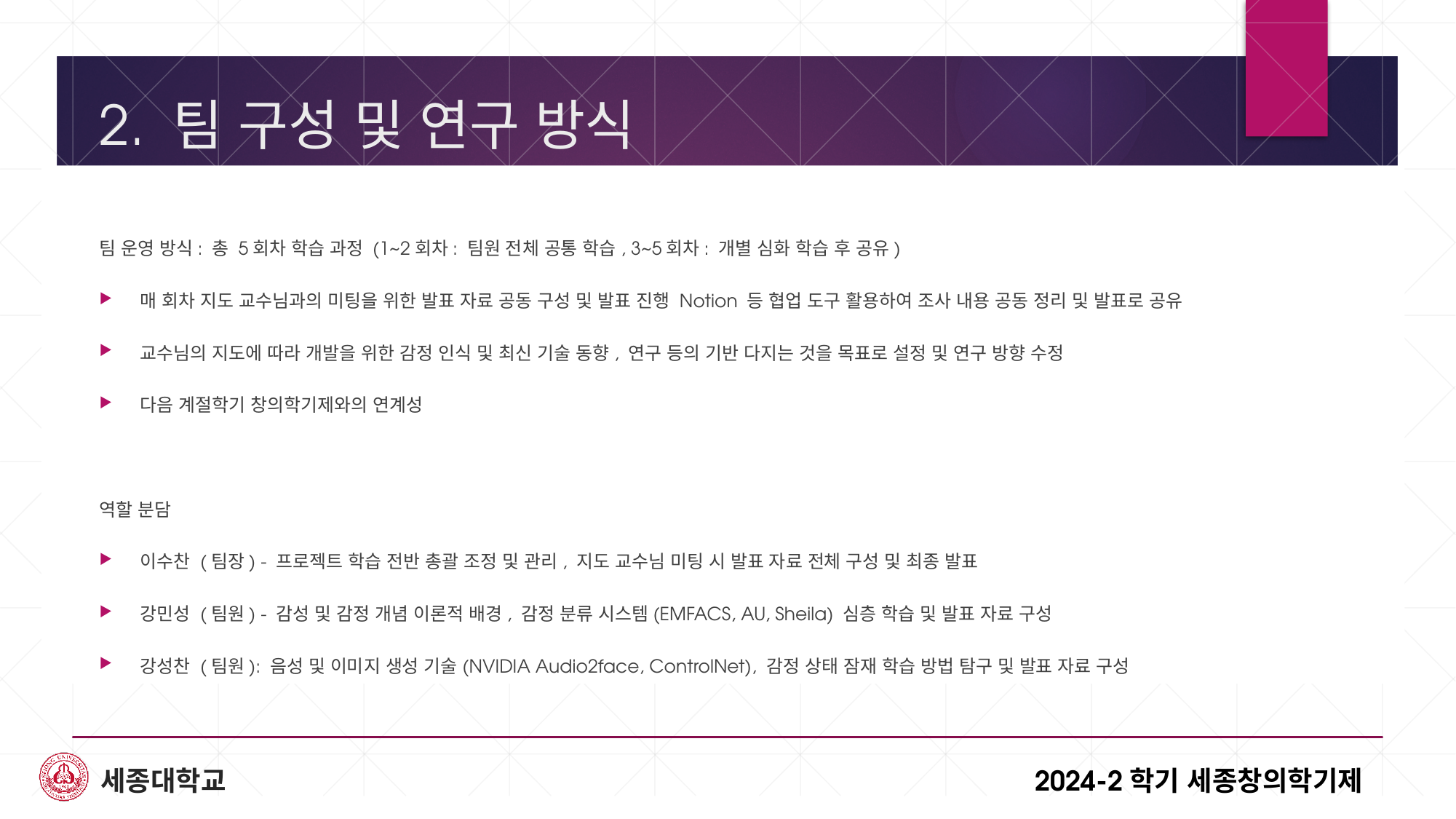

# 2. 팀 구성 및 연구 방식
팀 운영 방식: 총 5회차 학습 과정 (1~2회차: 팀원 전체 공통 학습, 3~5회차: 개별 심화 학습 후 공유)
매 회차 지도 교수님과의 미팅을 위한 발표 자료 공동 구성 및 발표 진행 Notion 등 협업 도구 활용하여 조사 내용 공동 정리 및 발표로 공유
교수님의 지도에 따라 개발을 위한 감정 인식 및 최신 기술 동향, 연구 등의 기반 다지는 것을 목표로 설정 및 연구 방향 수정
다음 계절학기 창의학기제와의 연계성

역할 분담
이수찬 (팀장) - 프로젝트 학습 전반 총괄 조정 및 관리, 지도 교수님 미팅 시 발표 자료 전체 구성 및 최종 발표
강민성 (팀원) - 감성 및 감정 개념 이론적 배경, 감정 분류 시스템(EMFACS, AU, Sheila) 심층 학습 및 발표 자료 구성
강성찬 (팀원): 음성 및 이미지 생성 기술(NVIDIA Audio2face, ControlNet), 감정 상태 잠재 학습 방법 탐구 및 발표 자료 구성